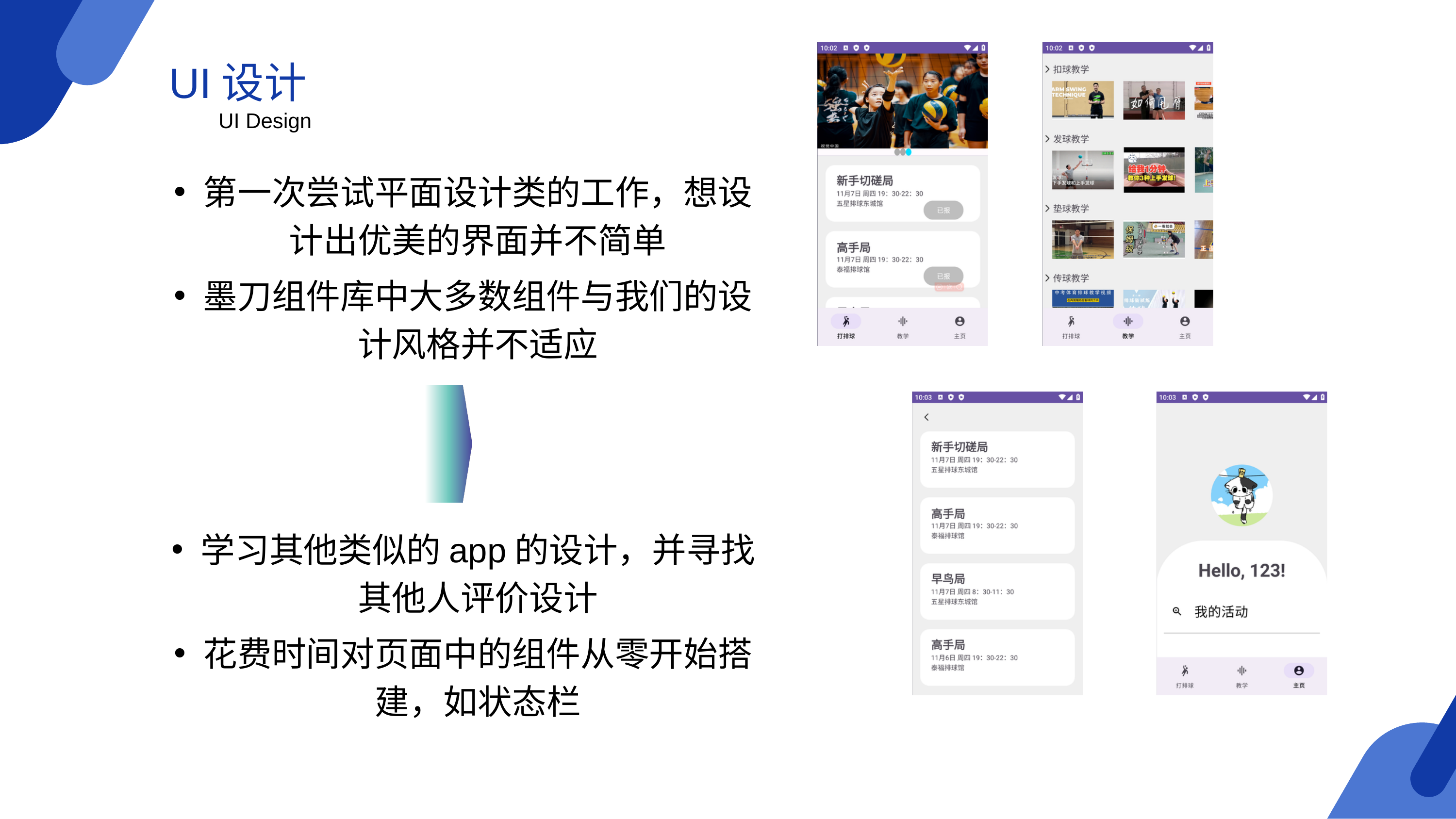

UI设计
UI Design
第一次尝试平面设计类的工作，想设计出优美的界面并不简单
墨刀组件库中大多数组件与我们的设计风格并不适应

学习其他类似的app的设计，并寻找其他人评价设计
花费时间对页面中的组件从零开始搭建，如状态栏